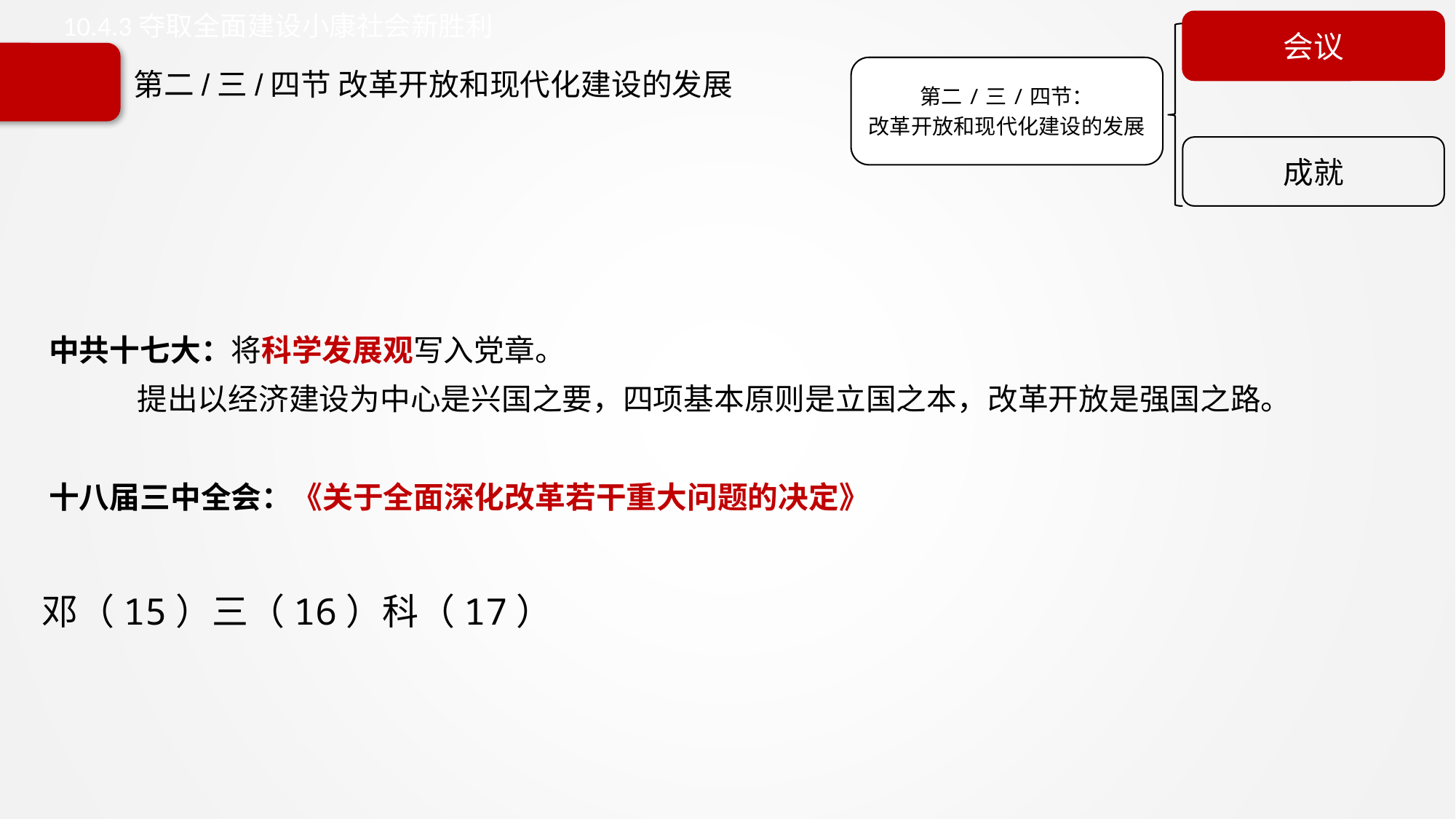

10.4.3夺取全面建设小康社会新胜利
会议

第二/三/四节：
改革开放和现代化建设的发展
成就

# 第二/三/四节 改革开放和现代化建设的发展

中共十七大：将科学发展观写入党章。
            提出以经济建设为中心是兴国之要，四项基本原则是立国之本，改革开放是强国之路。

十八届三中全会：《关于全面深化改革若干重大问题的决定》

邓（15）三（16）科（17）